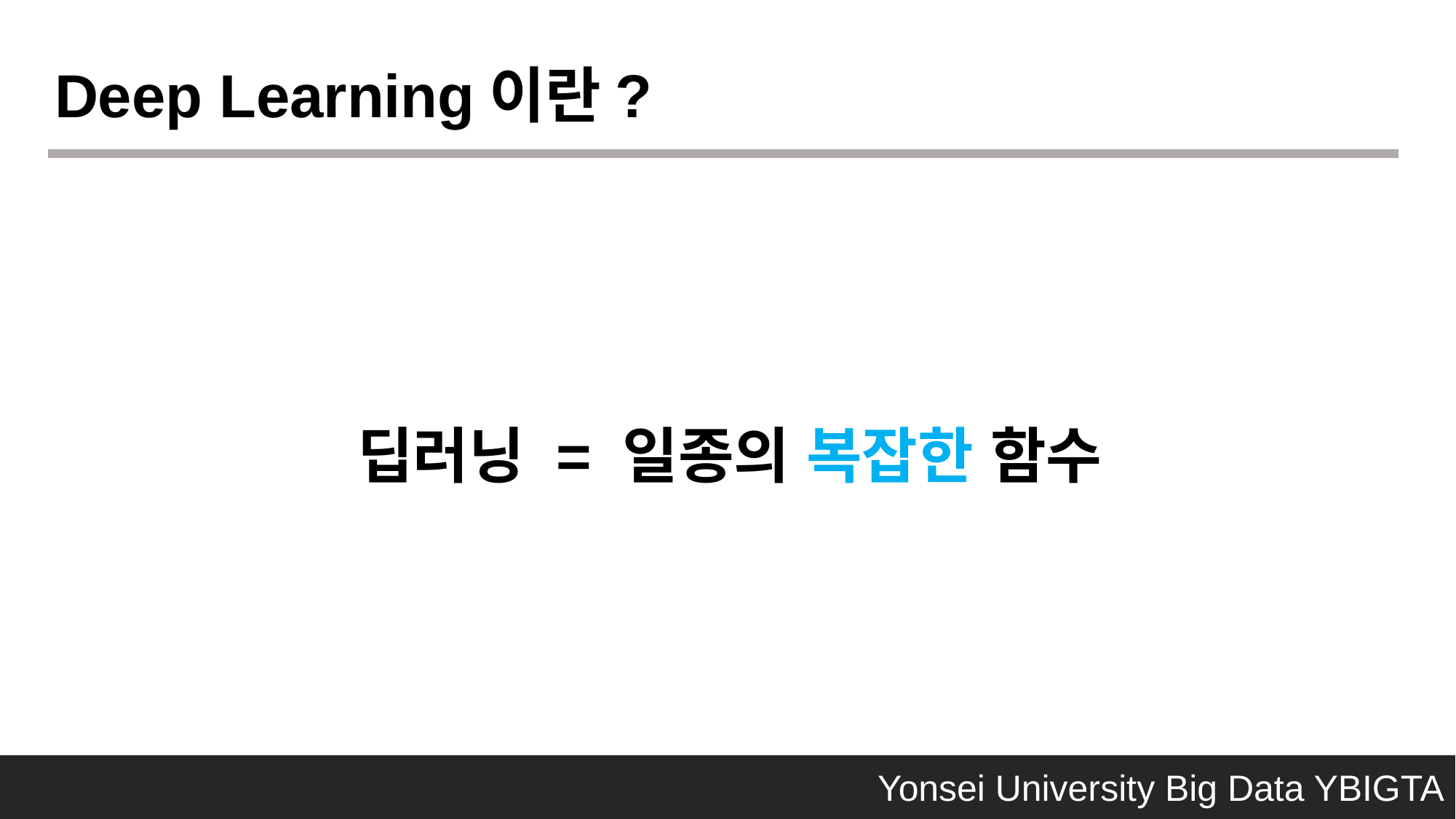

Deep Learning이란?
딥러닝 = 일종의 복잡한 함수

 Yonsei University Big Data YBIGTA